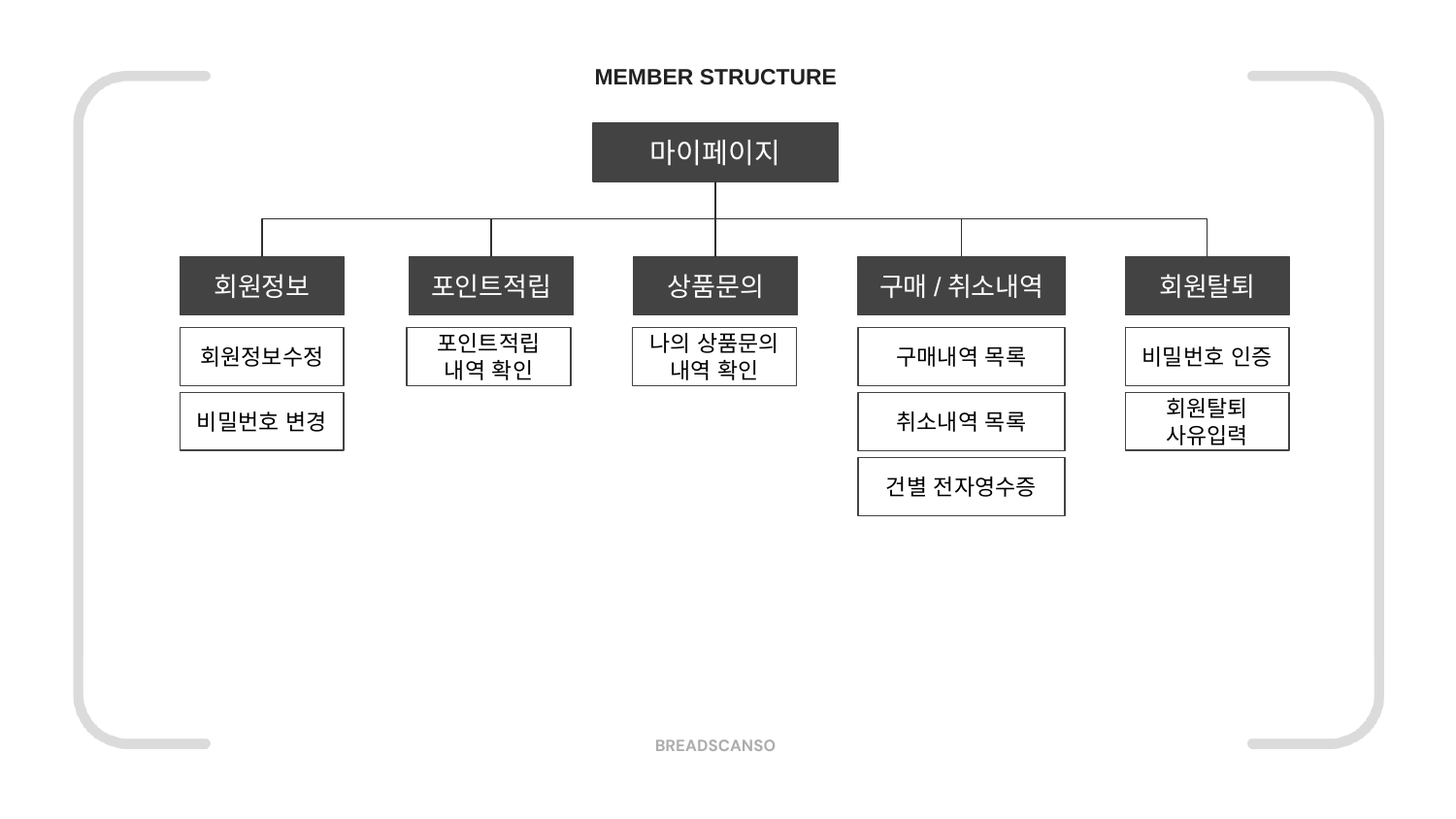

MEMBER STRUCTURE
마이페이지
회원정보
포인트적립
상품문의
구매/취소내역
회원탈퇴
회원정보수정
포인트적립
내역 확인
나의 상품문의 내역 확인
구매내역 목록
비밀번호 인증
비밀번호 변경
회원탈퇴 사유입력
취소내역 목록
건별 전자영수증
BREADSCANSO